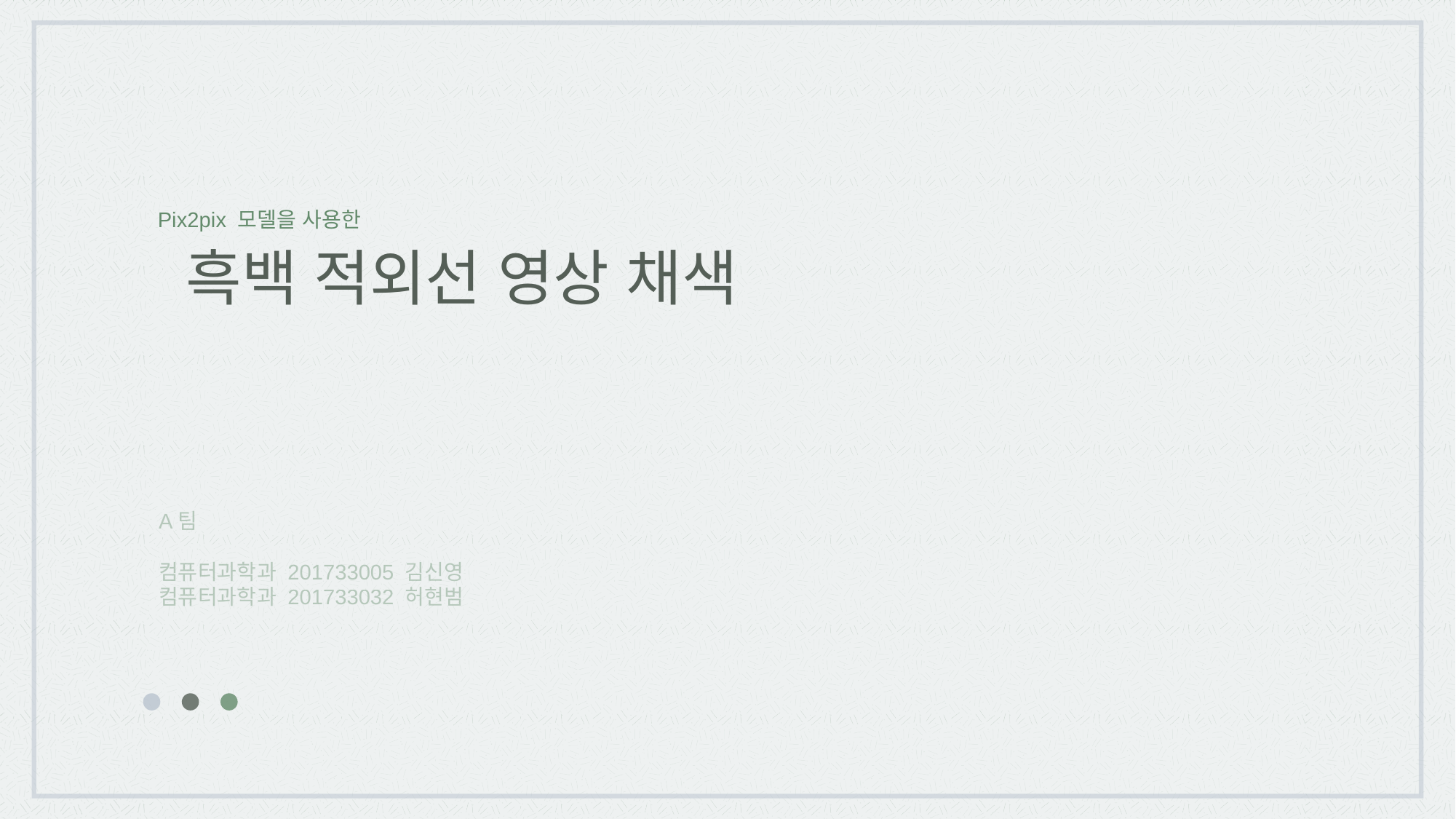

Pix2pix 모델을 사용한
흑백 적외선 영상 채색
A팀

컴퓨터과학과 201733005 김신영
컴퓨터과학과 201733032 허현범